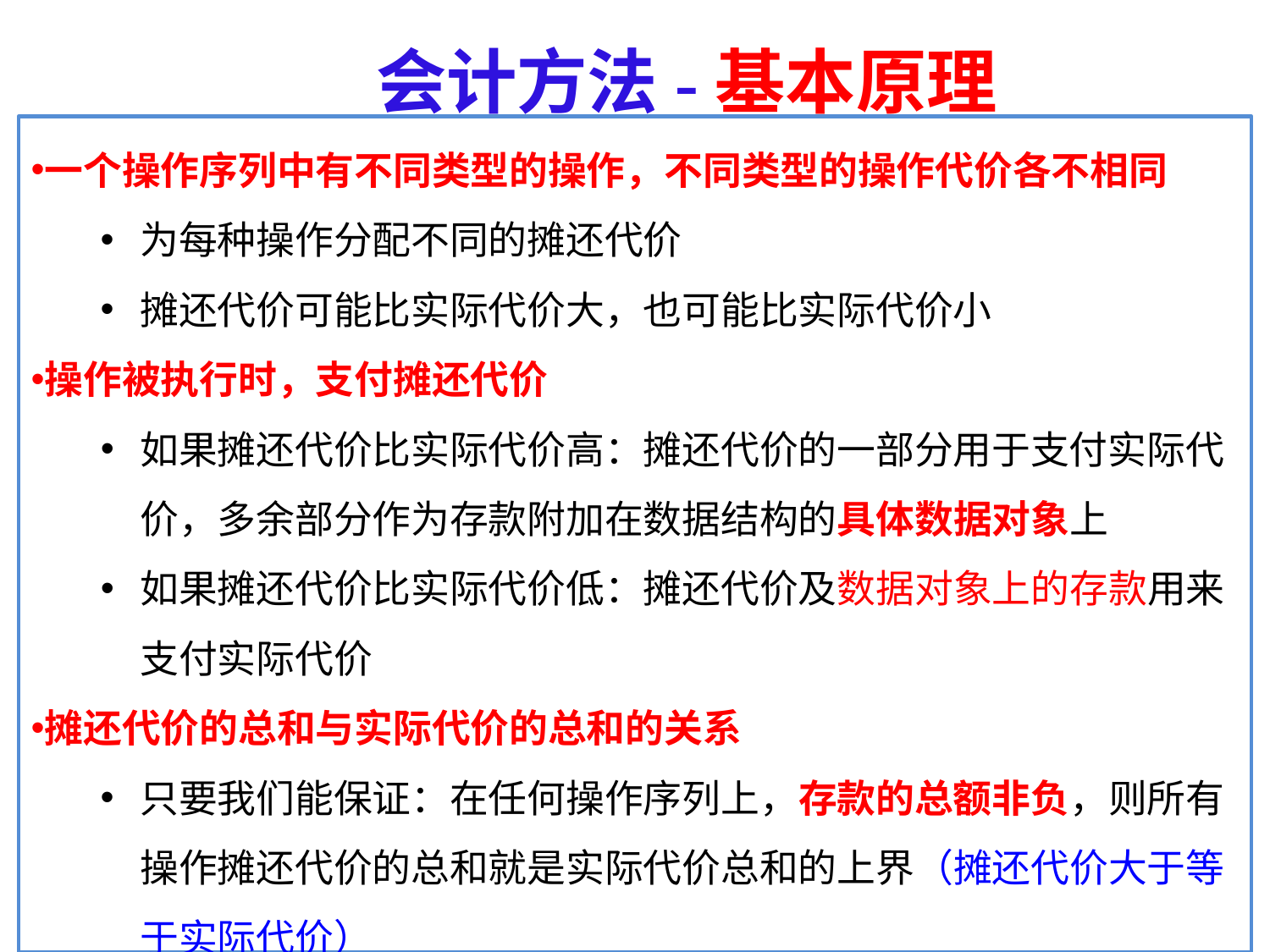

# 会计方法-基本原理
一个操作序列中有不同类型的操作，不同类型的操作代价各不相同
为每种操作分配不同的摊还代价
摊还代价可能比实际代价大，也可能比实际代价小
操作被执行时，支付摊还代价
如果摊还代价比实际代价高：摊还代价的一部分用于支付实际代价，多余部分作为存款附加在数据结构的具体数据对象上
如果摊还代价比实际代价低：摊还代价及数据对象上的存款用来支付实际代价
摊还代价的总和与实际代价的总和的关系
只要我们能保证：在任何操作序列上，存款的总额非负，则所有操作摊还代价的总和就是实际代价总和的上界（摊还代价大于等于实际代价）